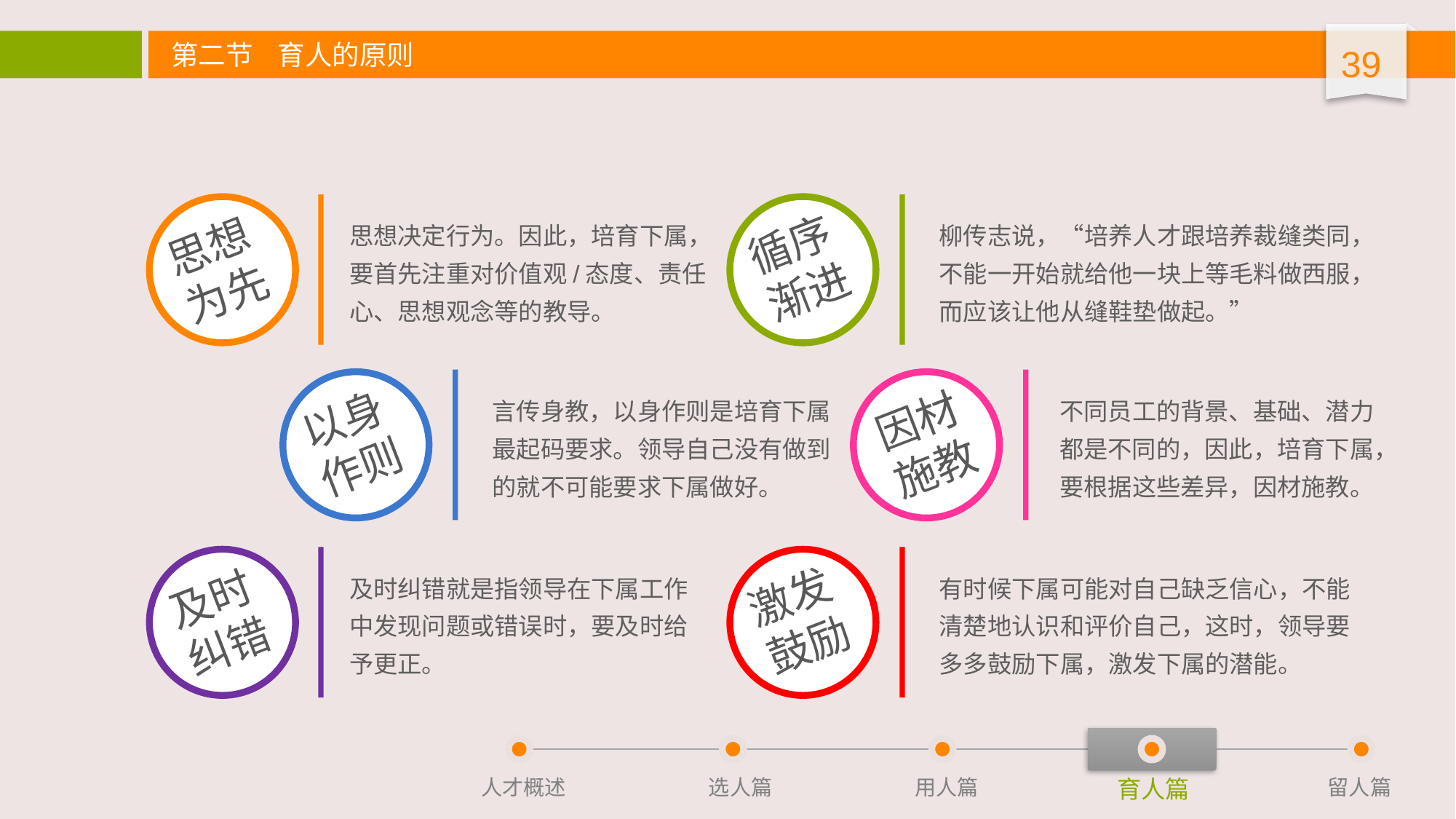

思想
为先

循序
渐进
思想决定行为。因此，培育下属，要首先注重对价值观/态度、责任心、思想观念等的教导。
柳传志说，“培养人才跟培养裁缝类同，不能一开始就给他一块上等毛料做西服，而应该让他从缝鞋垫做起。”

以身
作则

因材
施教
言传身教，以身作则是培育下属最起码要求。领导自己没有做到的就不可能要求下属做好。
不同员工的背景、基础、潜力都是不同的，因此，培育下属，要根据这些差异，因材施教。

及时
纠错

激发
鼓励
及时纠错就是指领导在下属工作中发现问题或错误时，要及时给予更正。
有时候下属可能对自己缺乏信心，不能清楚地认识和评价自己，这时，领导要多多鼓励下属，激发下属的潜能。